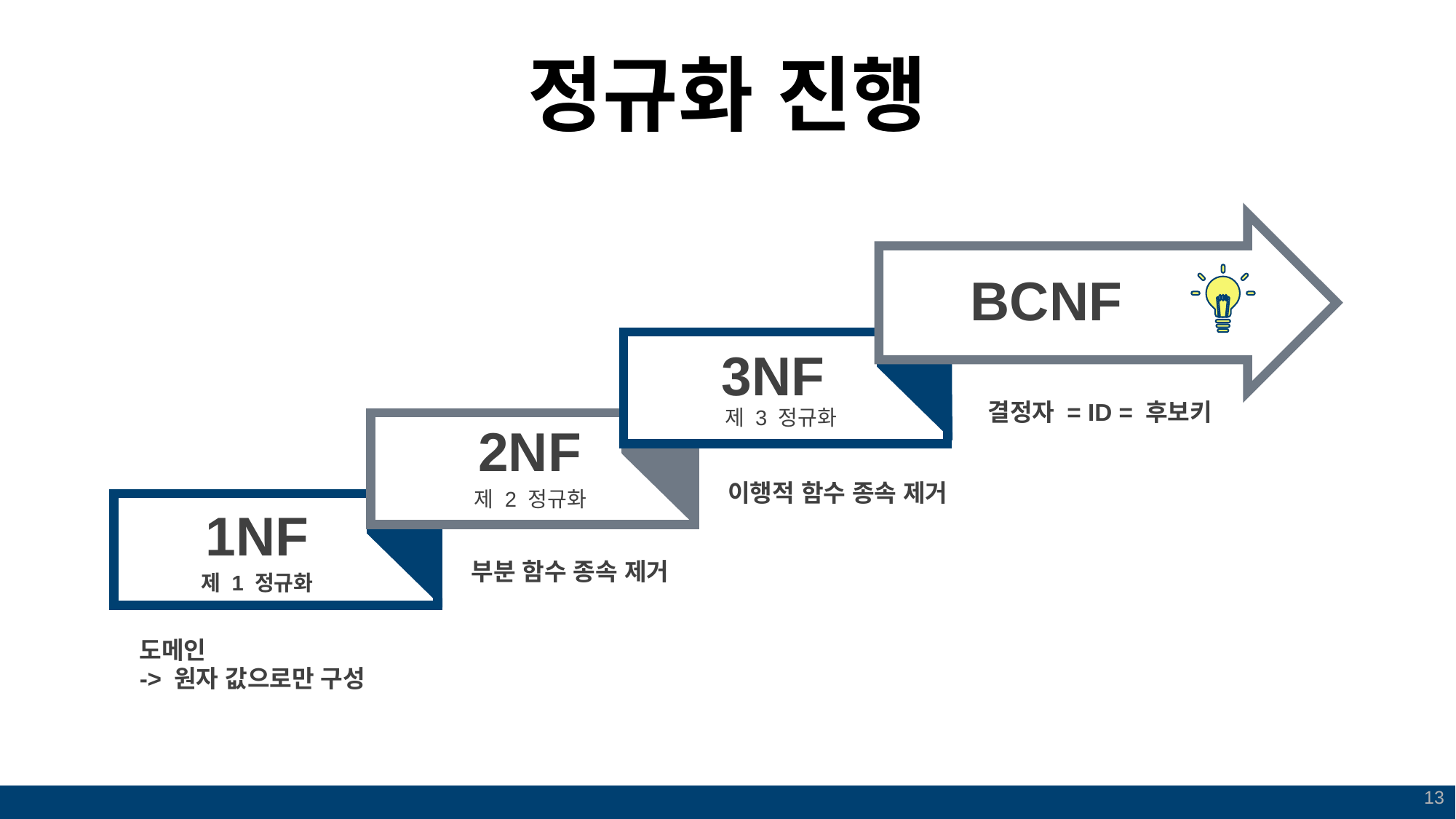

정규화 진행

BCNF

3NF
결정자 = ID = 후보키
제 3 정규화
2NF
이행적 함수 종속 제거
제 2 정규화
1NF
부분 함수 종속 제거
제 1 정규화
도메인
-> 원자 값으로만 구성
13